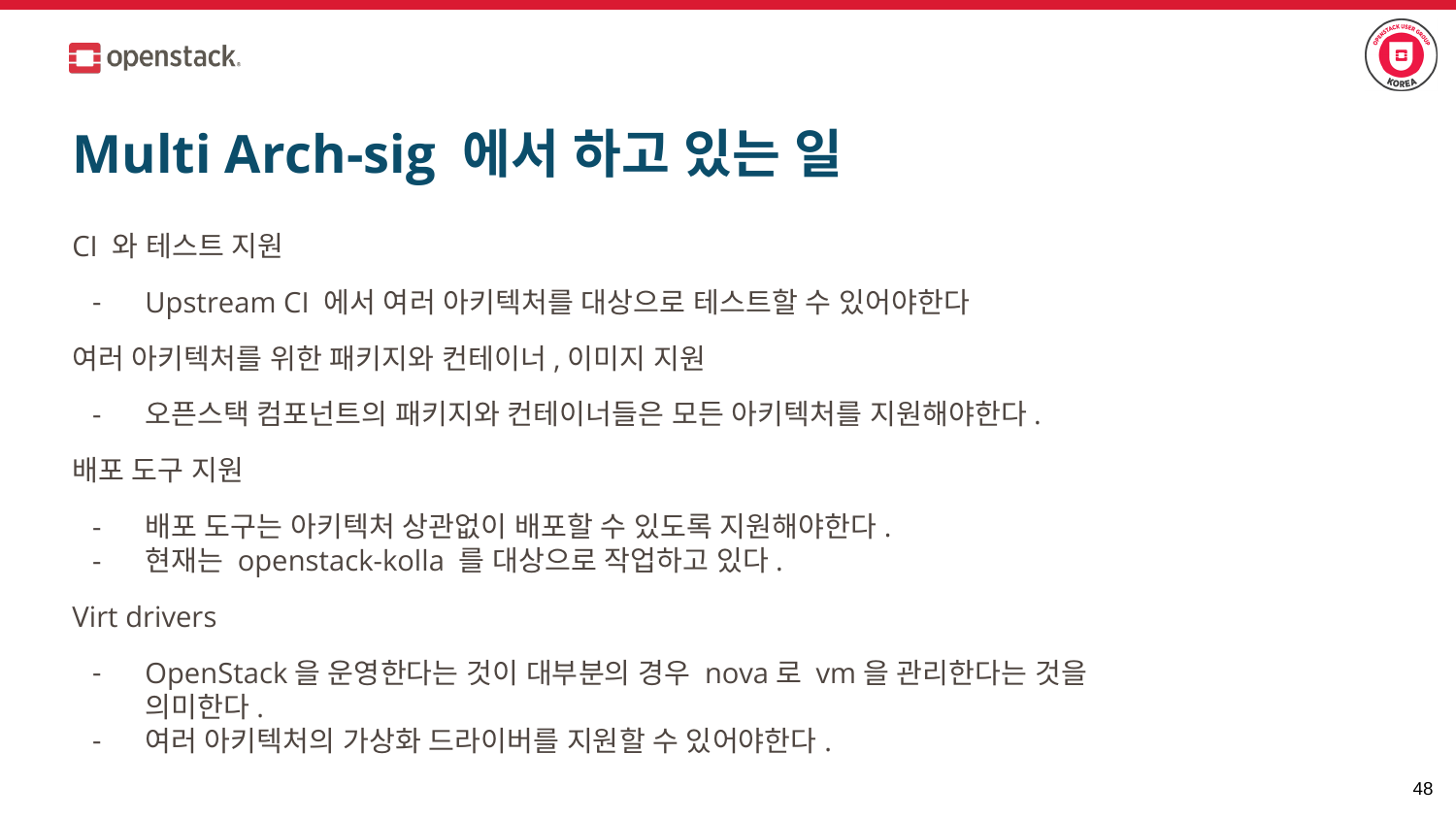

# Multi Arch-sig 에서 하고 있는 일
CI 와 테스트 지원
Upstream CI 에서 여러 아키텍처를 대상으로 테스트할 수 있어야한다
여러 아키텍처를 위한 패키지와 컨테이너,이미지 지원
오픈스택 컴포넌트의 패키지와 컨테이너들은 모든 아키텍처를 지원해야한다.
배포 도구 지원
배포 도구는 아키텍처 상관없이 배포할 수 있도록 지원해야한다.
현재는 openstack-kolla 를 대상으로 작업하고 있다.
Virt drivers
OpenStack을 운영한다는 것이 대부분의 경우 nova로 vm을 관리한다는 것을 의미한다.
여러 아키텍처의 가상화 드라이버를 지원할 수 있어야한다.
48